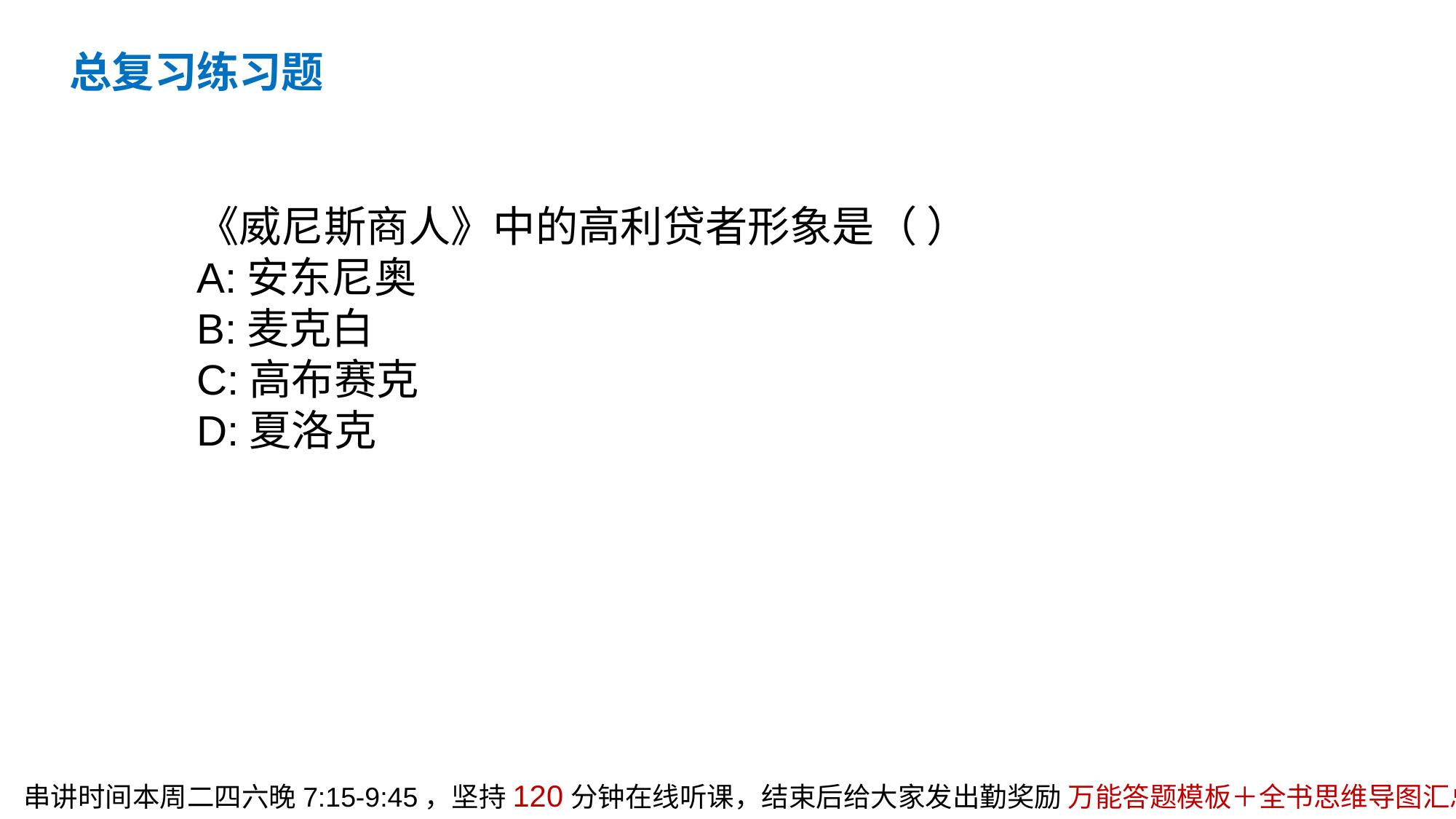

总复习练习题
《威尼斯商人》中的高利贷者形象是（ ）
A:安东尼奥
B:麦克白
C:高布赛克
D:夏洛克